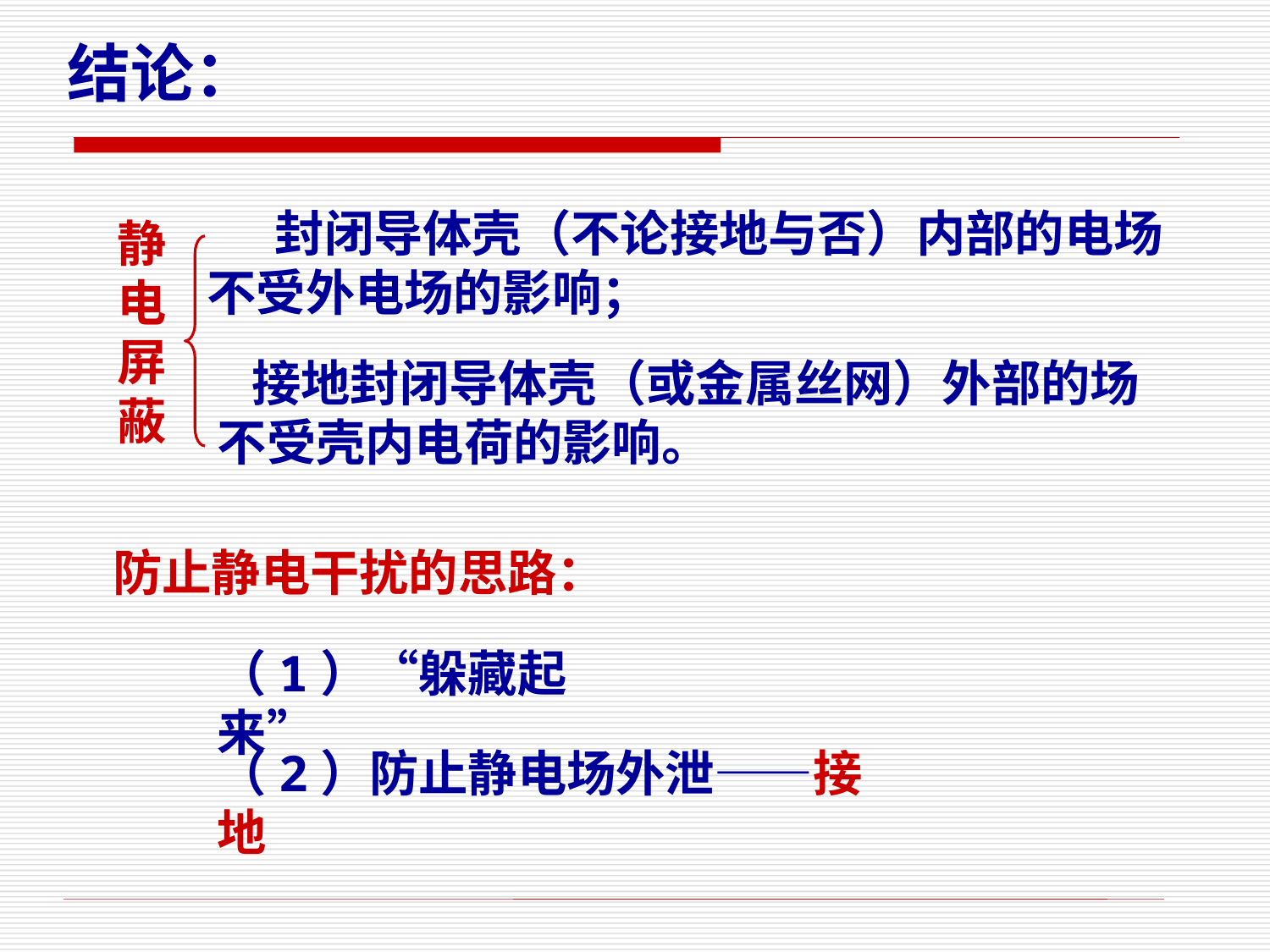

结论：
     封闭导体壳（不论接地与否）内部的电场
不受外电场的影响；
静电屏蔽

  接地封闭导体壳（或金属丝网）外部的场
不受壳内电荷的影响。
   防止静电干扰的思路：
（1）“躲藏起来”
（2）防止静电场外泄——接地